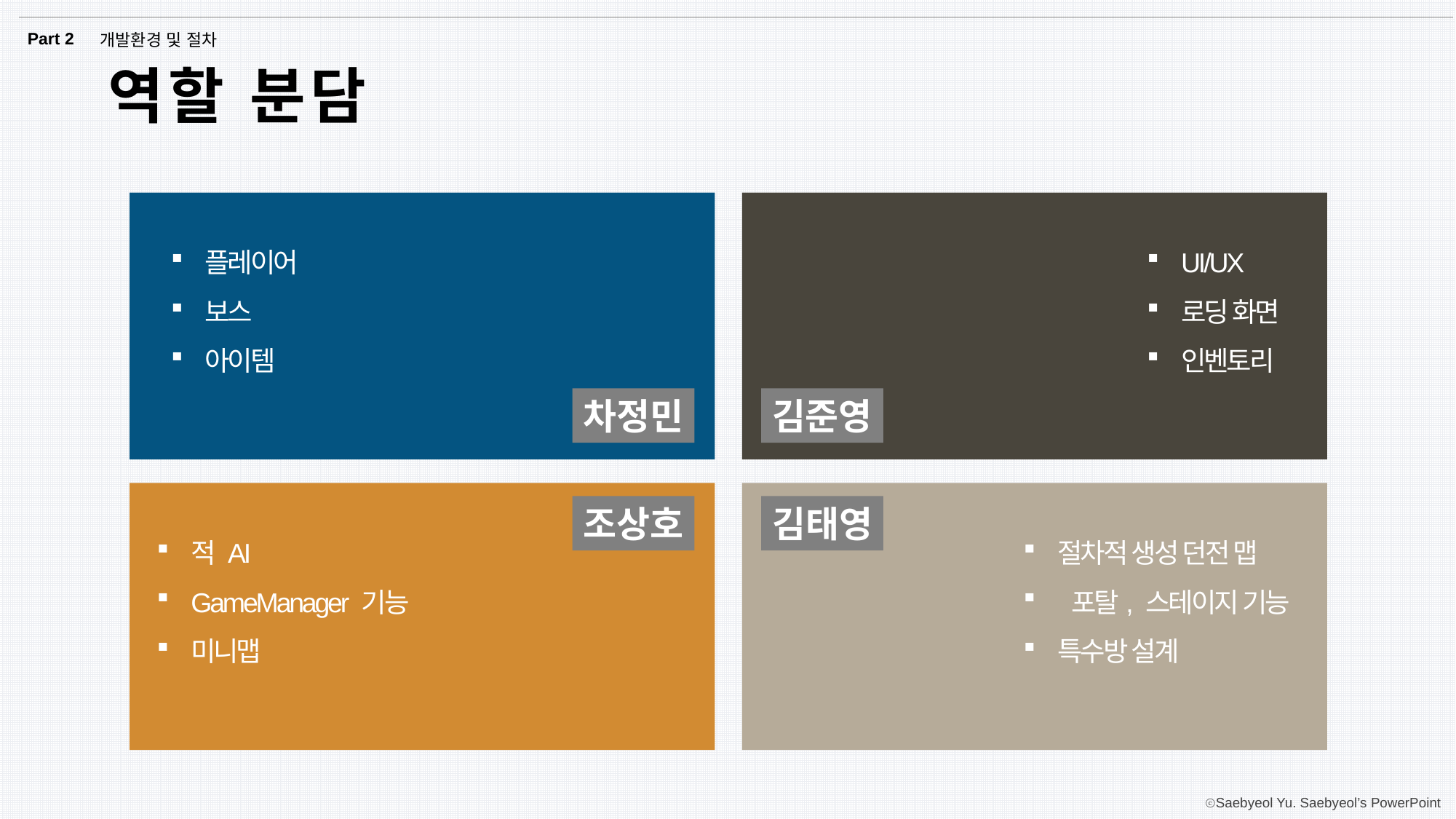

Part 2
개발환경 및 절차
역할 분담

플레이어
보스
아이템
UI/UX
로딩 화면
인벤토리
차정민
김준영

조상호
김태영
적 AI
GameManager 기능
미니맵
절차적 생성 던전 맵
 포탈, 스테이지 기능
특수방 설계